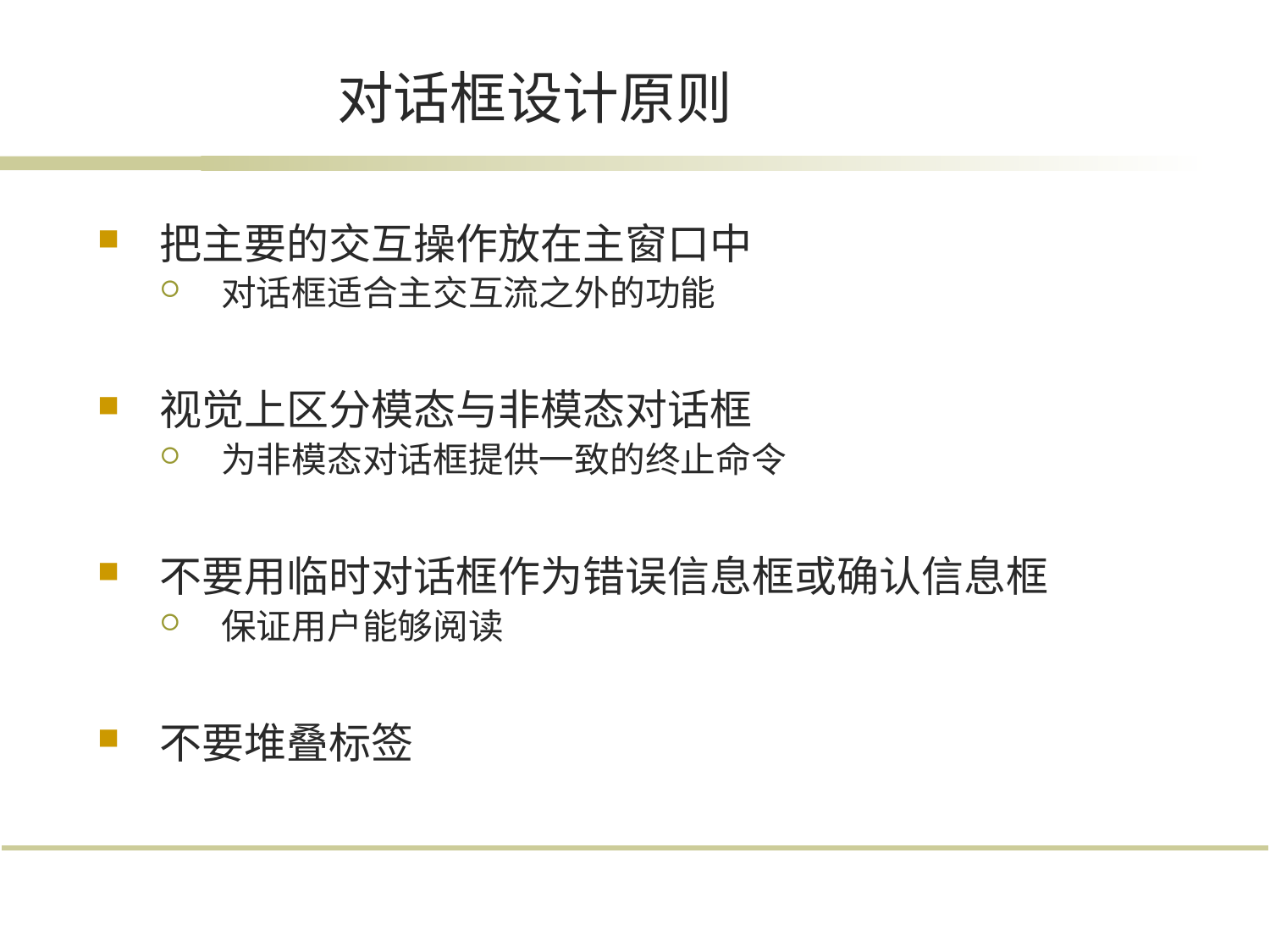

# 对话框设计原则
把主要的交互操作放在主窗口中
对话框适合主交互流之外的功能

视觉上区分模态与非模态对话框
为非模态对话框提供一致的终止命令

不要用临时对话框作为错误信息框或确认信息框
保证用户能够阅读

不要堆叠标签